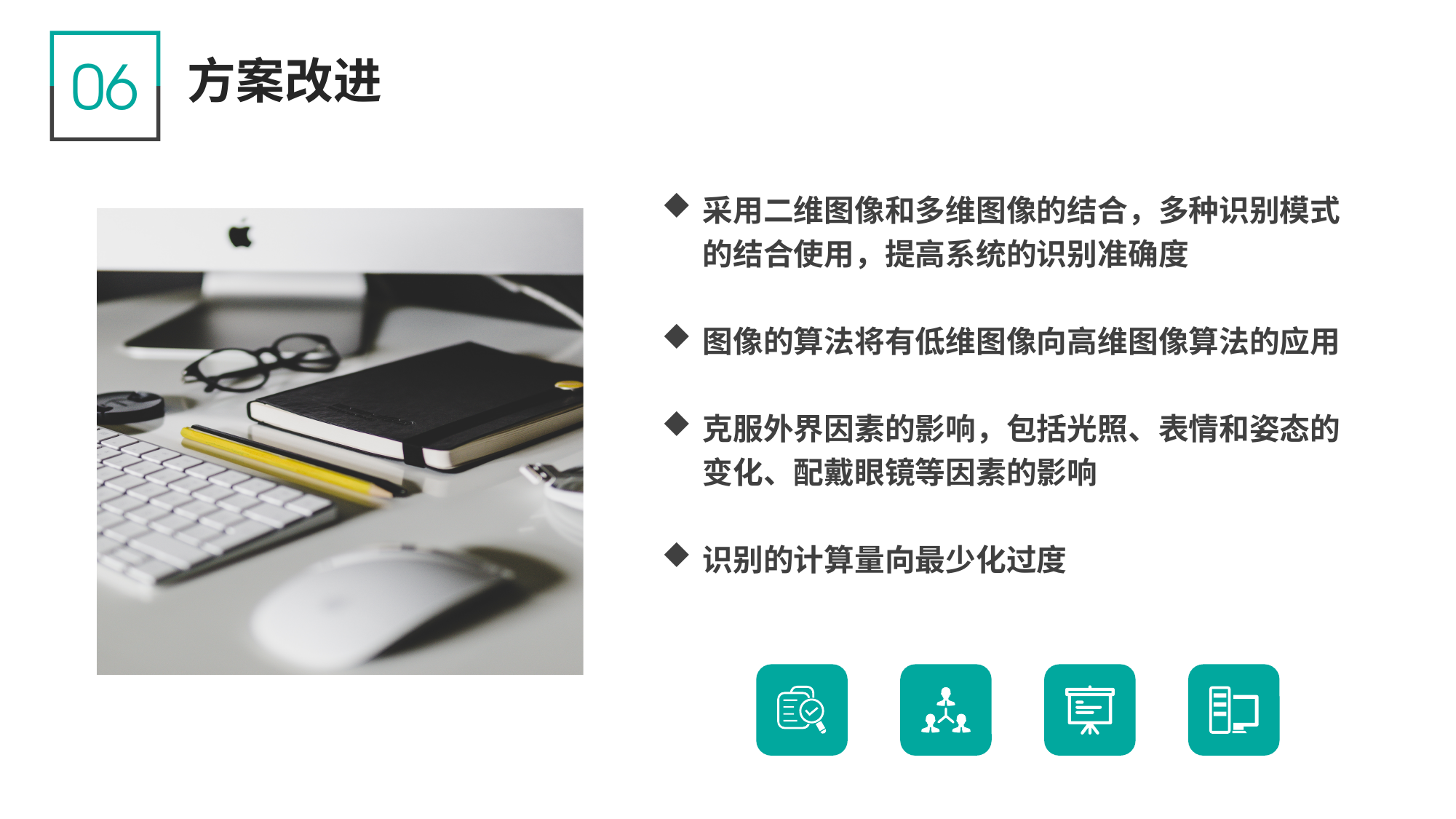

06
方案改进

采用二维图像和多维图像的结合，多种识别模式的结合使用，提高系统的识别准确度

图像的算法将有低维图像向高维图像算法的应用

克服外界因素的影响，包括光照、表情和姿态的变化、配戴眼镜等因素的影响

识别的计算量向最少化过度